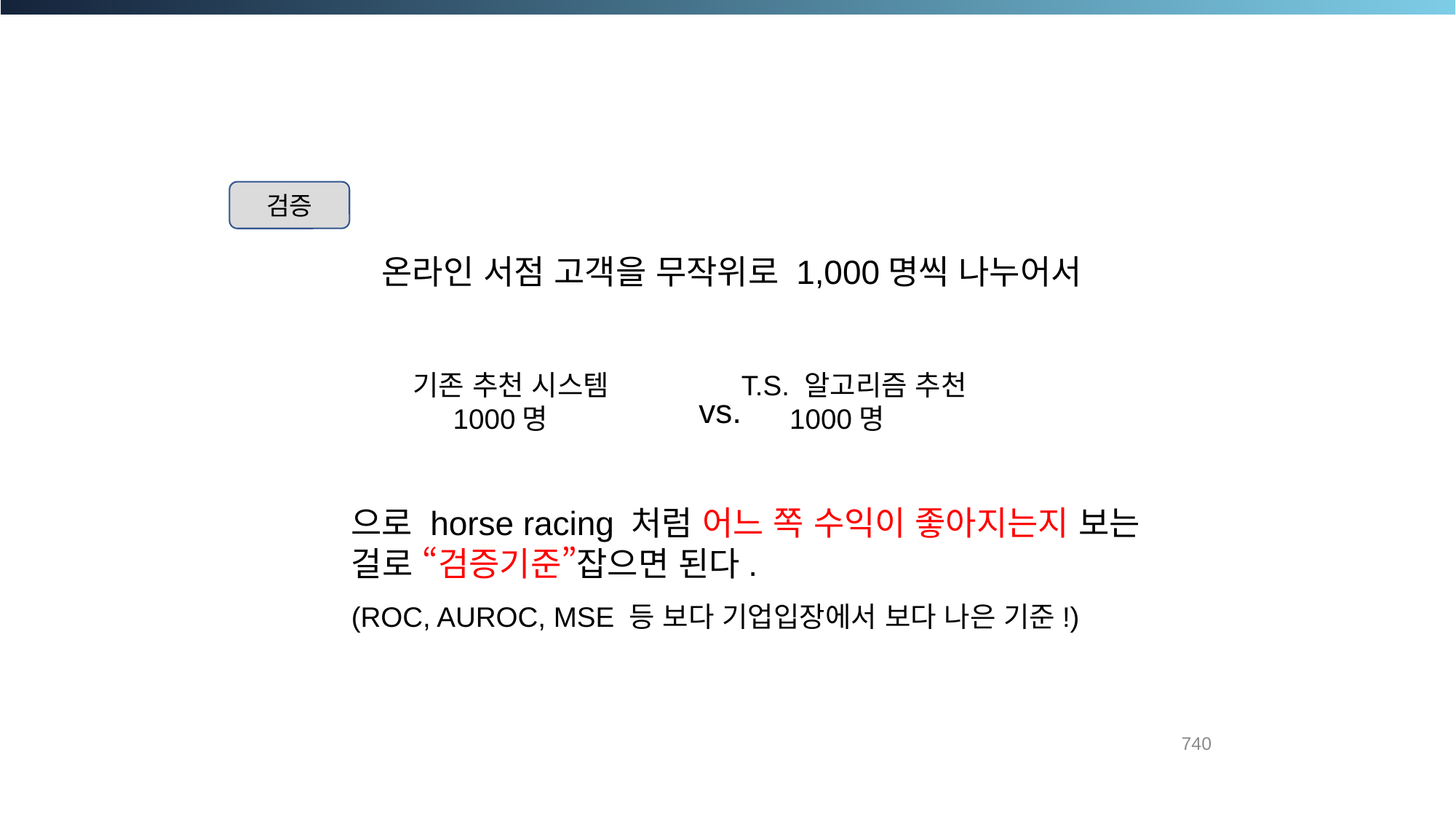

검증
온라인 서점 고객을 무작위로 1,000명씩 나누어서
       기존 추천 시스템                T.S. 알고리즘 추천
             1000명                              1000명

으로 horse racing 처럼 어느 쪽 수익이 좋아지는지 보는 걸로 “검증기준”잡으면 된다.

(ROC, AUROC, MSE 등 보다 기업입장에서 보다 나은 기준!)

vs.
740